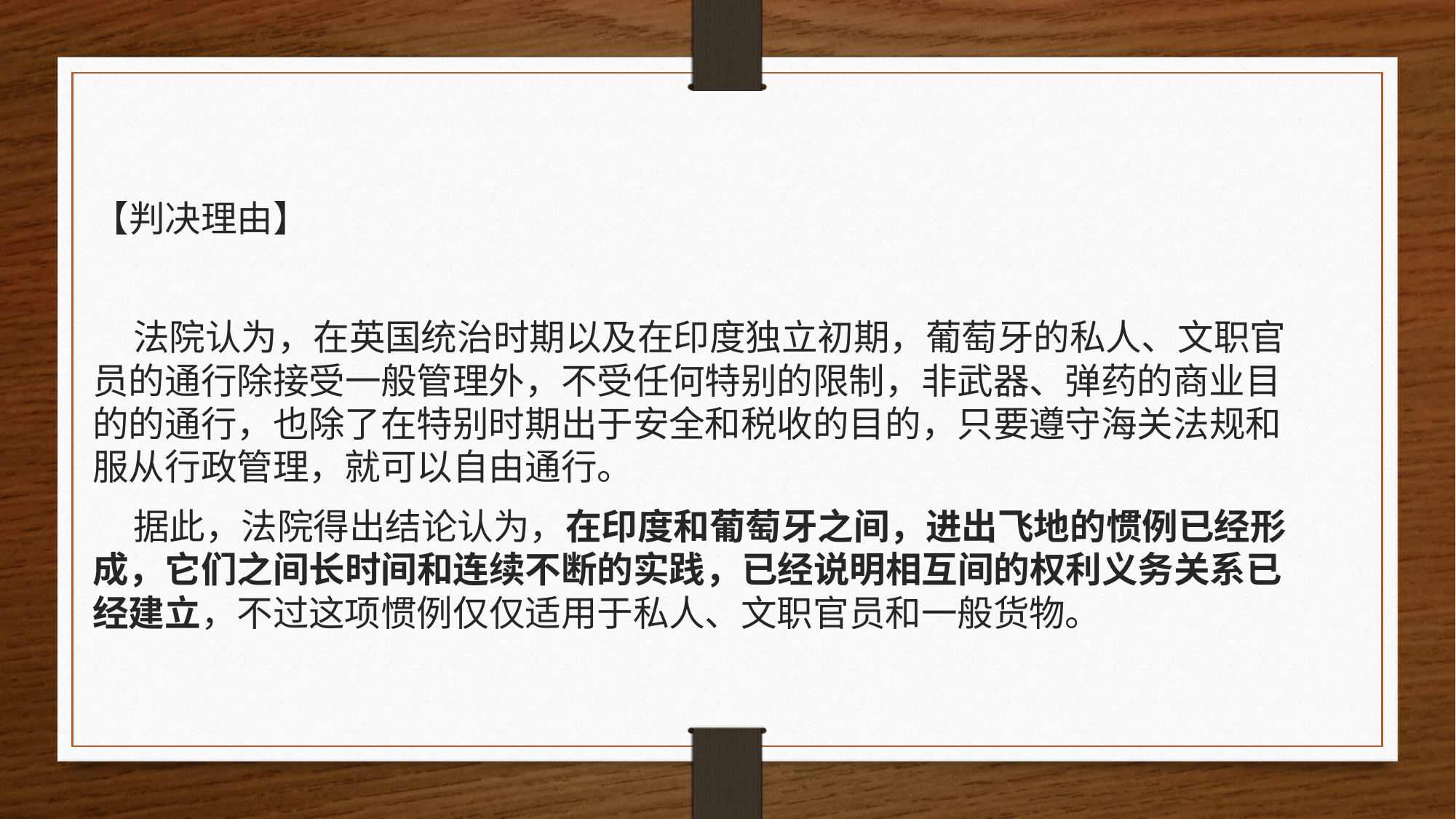

【判决理由】

    法院认为，在英国统治时期以及在印度独立初期，葡萄牙的私人、文职官员的通行除接受一般管理外，不受任何特别的限制，非武器、弹药的商业目的的通行，也除了在特别时期出于安全和税收的目的，只要遵守海关法规和服从行政管理，就可以自由通行。
    据此，法院得出结论认为，在印度和葡萄牙之间，进出飞地的惯例已经形成，它们之间长时间和连续不断的实践，已经说明相互间的权利义务关系已经建立，不过这项惯例仅仅适用于私人、文职官员和一般货物。